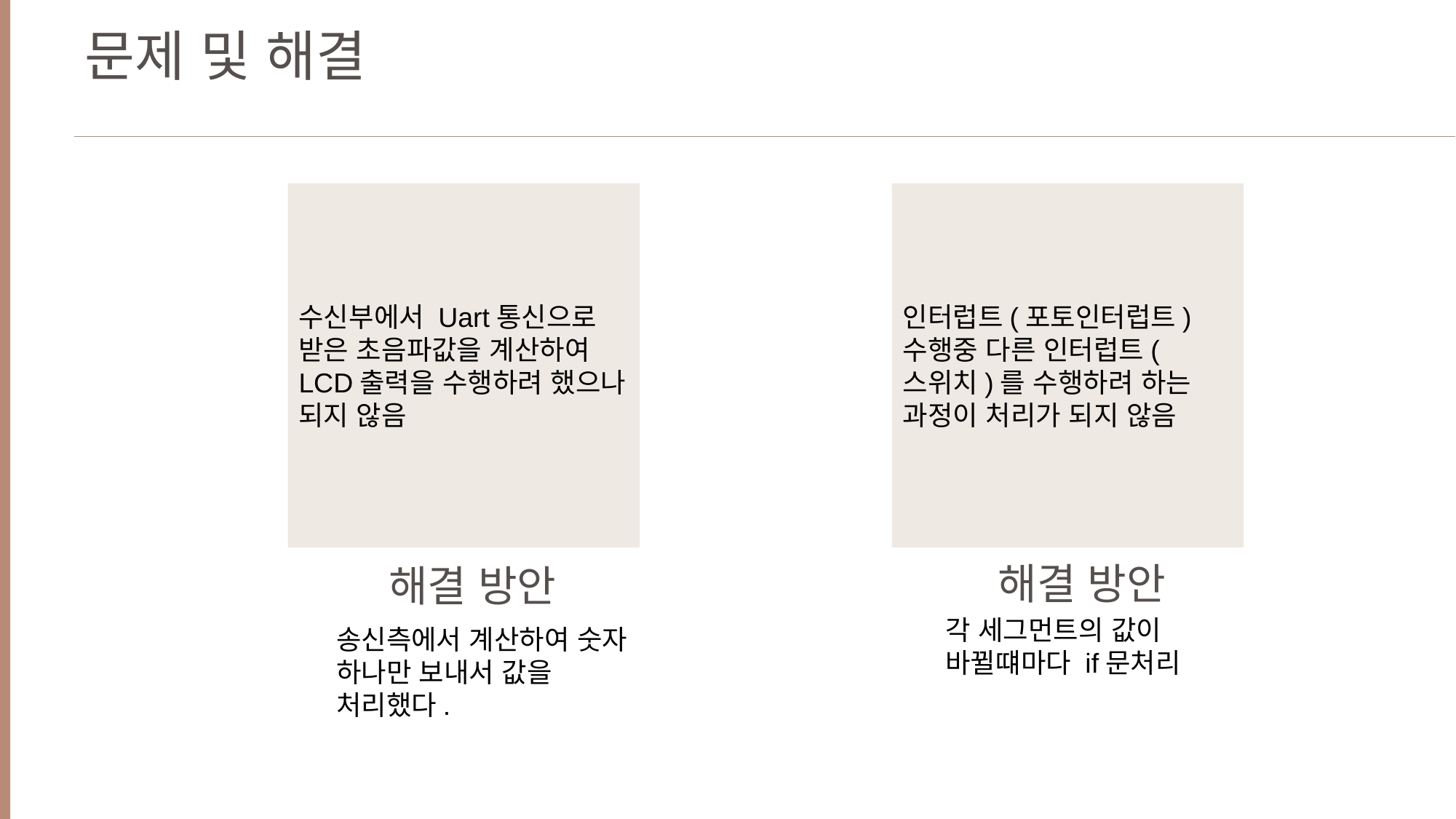

문제 및 해결
수신부에서 Uart통신으로 받은 초음파값을 계산하여 LCD출력을 수행하려 했으나 되지 않음

인터럽트(포토인터럽트) 수행중 다른 인터럽트(스위치)를 수행하려 하는 과정이 처리가 되지 않음
 해결 방안
 해결 방안
각 세그먼트의 값이 바뀔떄마다 if문처리
송신측에서 계산하여 숫자 하나만 보내서 값을 처리했다.